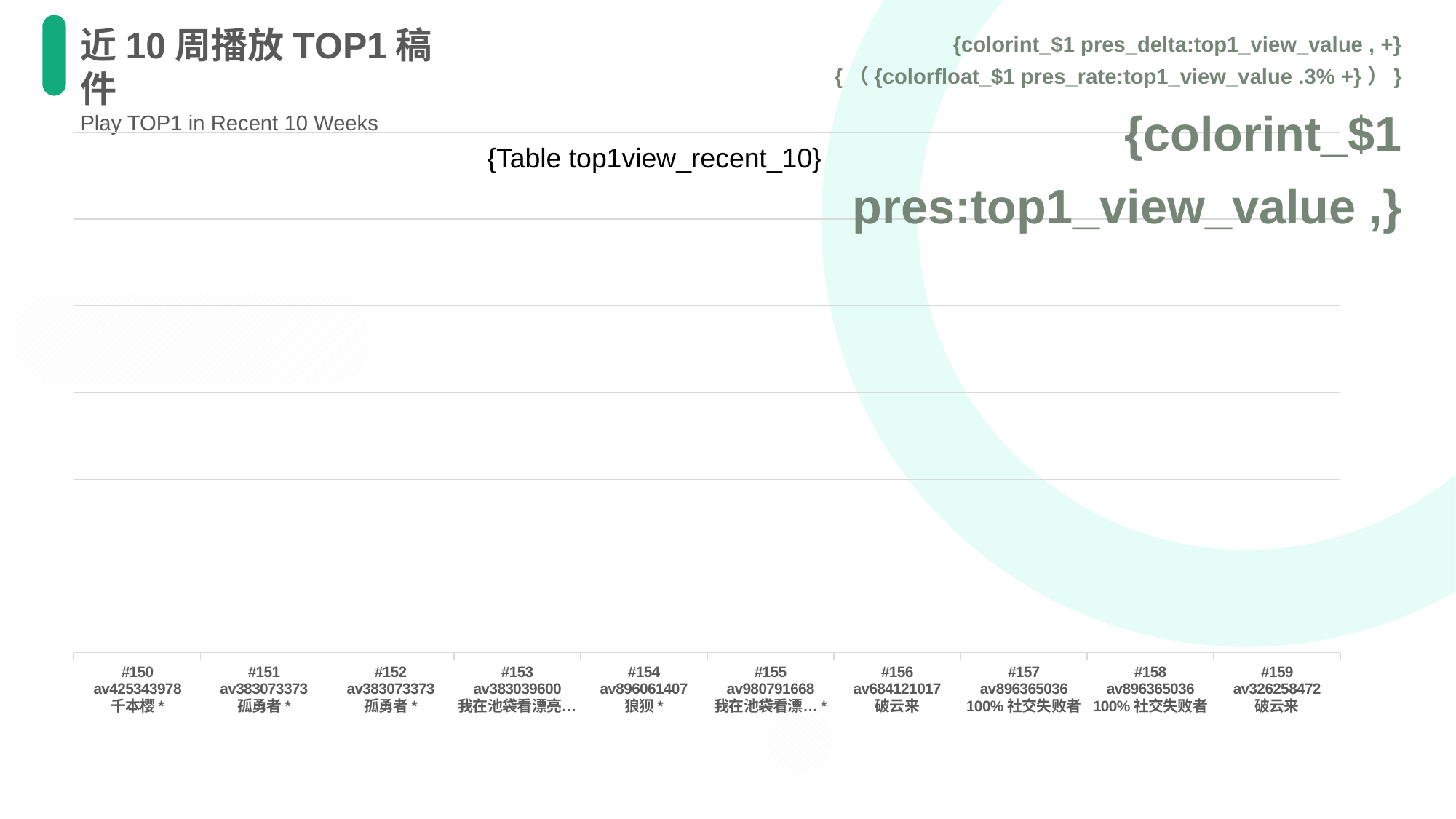

近10周播放TOP1稿件
Play TOP1 in Recent 10 Weeks
{colorint_$1 pres_delta:top1_view_value , +}{（{colorfloat_$1 pres_rate:top1_view_value .3% +}）} {colorint_$1 pres:top1_view_value ,}

[unsupported chart]

{Table top1view_recent_10}